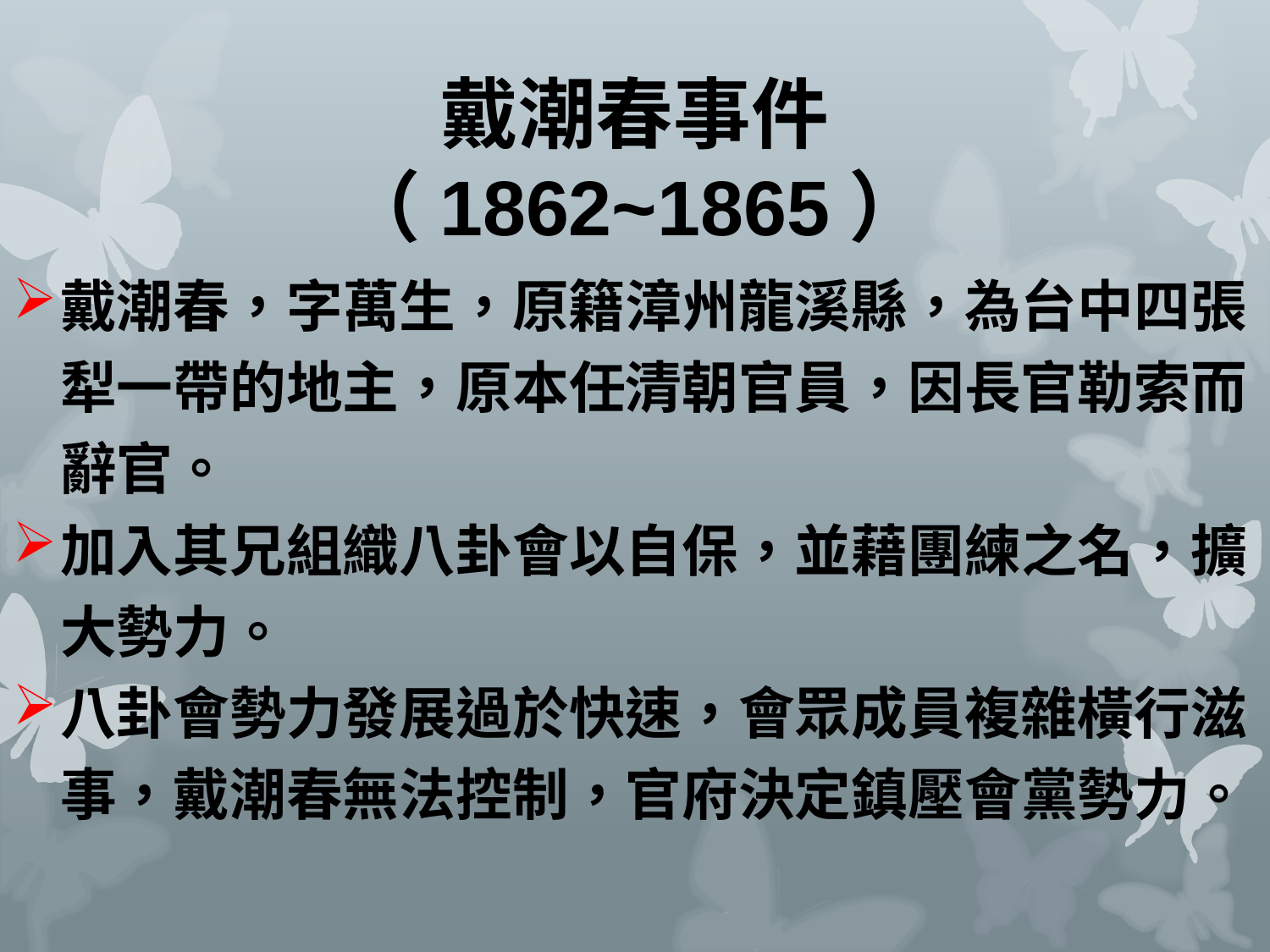

# 戴潮春事件（1862~1865）
戴潮春，字萬生，原籍漳州龍溪縣，為台中四張犁一帶的地主，原本任清朝官員，因長官勒索而辭官。
加入其兄組織八卦會以自保，並藉團練之名，擴大勢力。
八卦會勢力發展過於快速，會眾成員複雜橫行滋事，戴潮春無法控制，官府決定鎮壓會黨勢力。